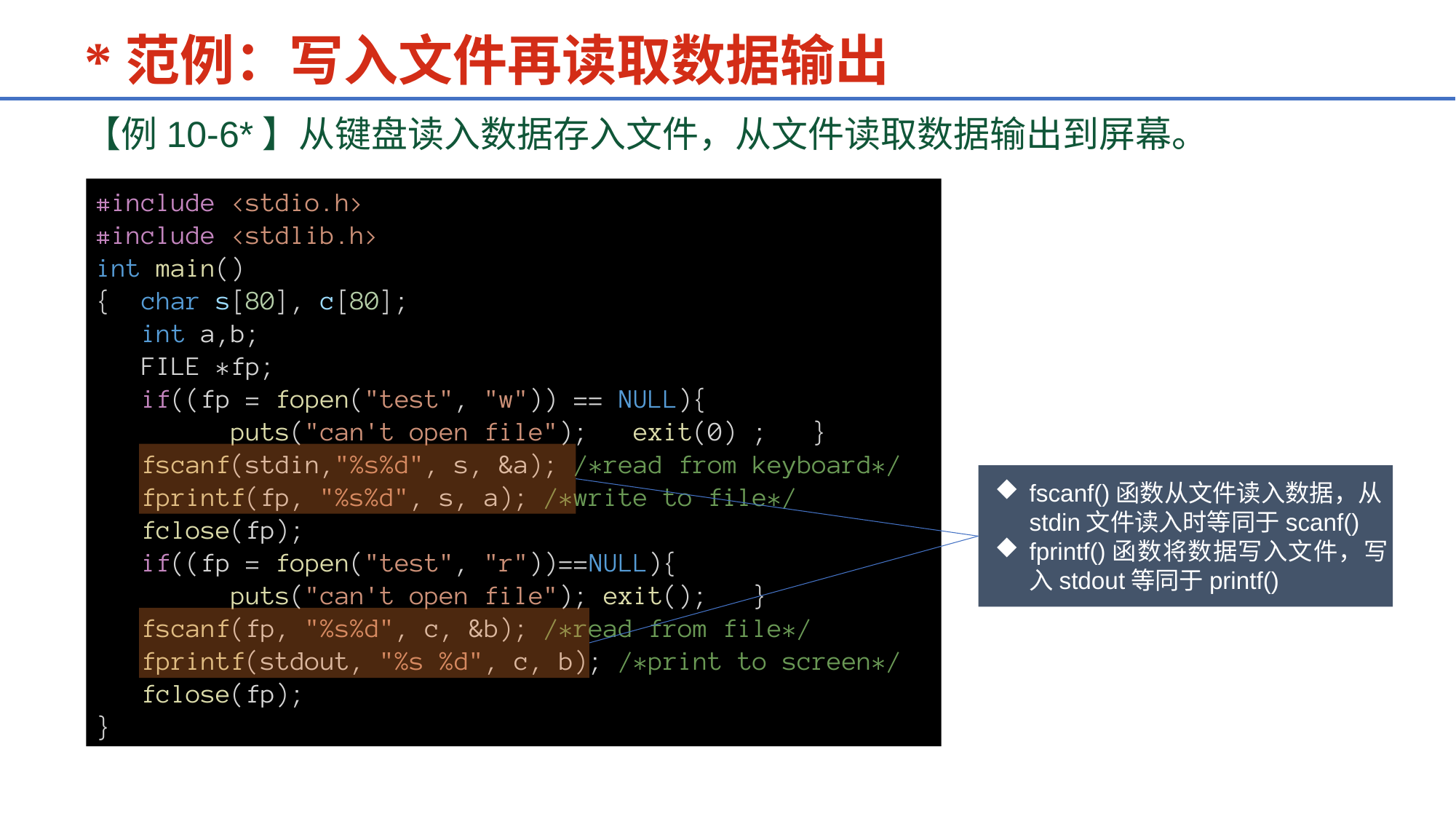

*范例：写入文件再读取数据输出
【例10-6*】从键盘读入数据存入文件，从文件读取数据输出到屏幕。
#include <stdio.h>
#include <stdlib.h>
int main()
{  char s[80], c[80];
   int a,b;
   FILE *fp;
   if((fp = fopen("test", "w")) == NULL){
         puts("can't open file");   exit(0) ;   }
   fscanf(stdin,"%s%d", s, &a); /*read from keyboard*/
   fprintf(fp, "%s%d", s, a); /*write to file*/
   fclose(fp);
   if((fp = fopen("test", "r"))==NULL){
         puts("can't open file"); exit();   }
   fscanf(fp, "%s%d", c, &b); /*read from file*/
   fprintf(stdout, "%s %d", c, b); /*print to screen*/
   fclose(fp);
}

fscanf()函数从文件读入数据，从stdin文件读入时等同于scanf()
fprintf()函数将数据写入文件，写入stdout等同于printf()